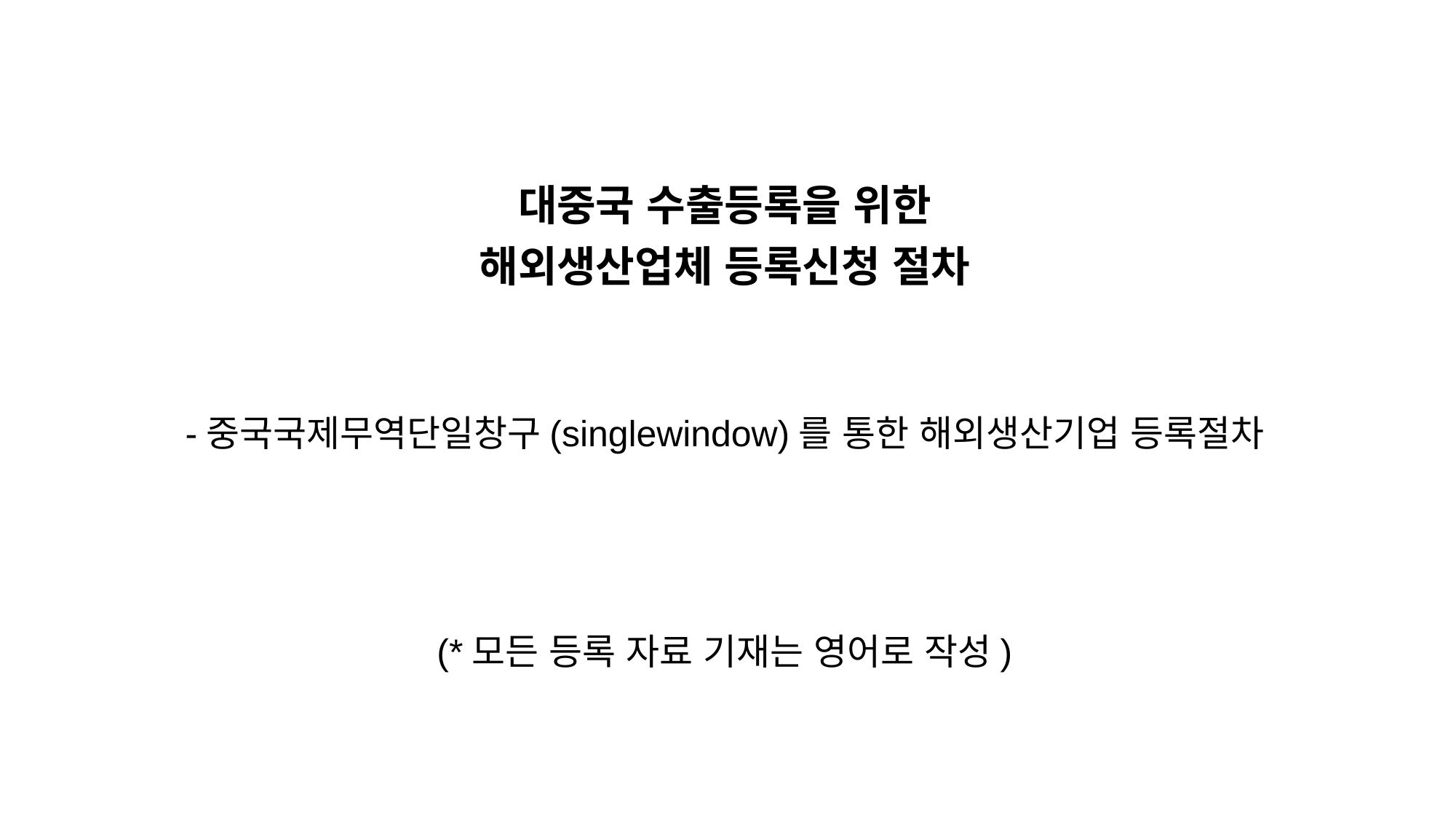

대중국 수출등록을 위한
해외생산업체 등록신청 절차

-중국국제무역단일창구(singlewindow)를 통한 해외생산기업 등록절차

(*모든 등록 자료 기재는 영어로 작성)